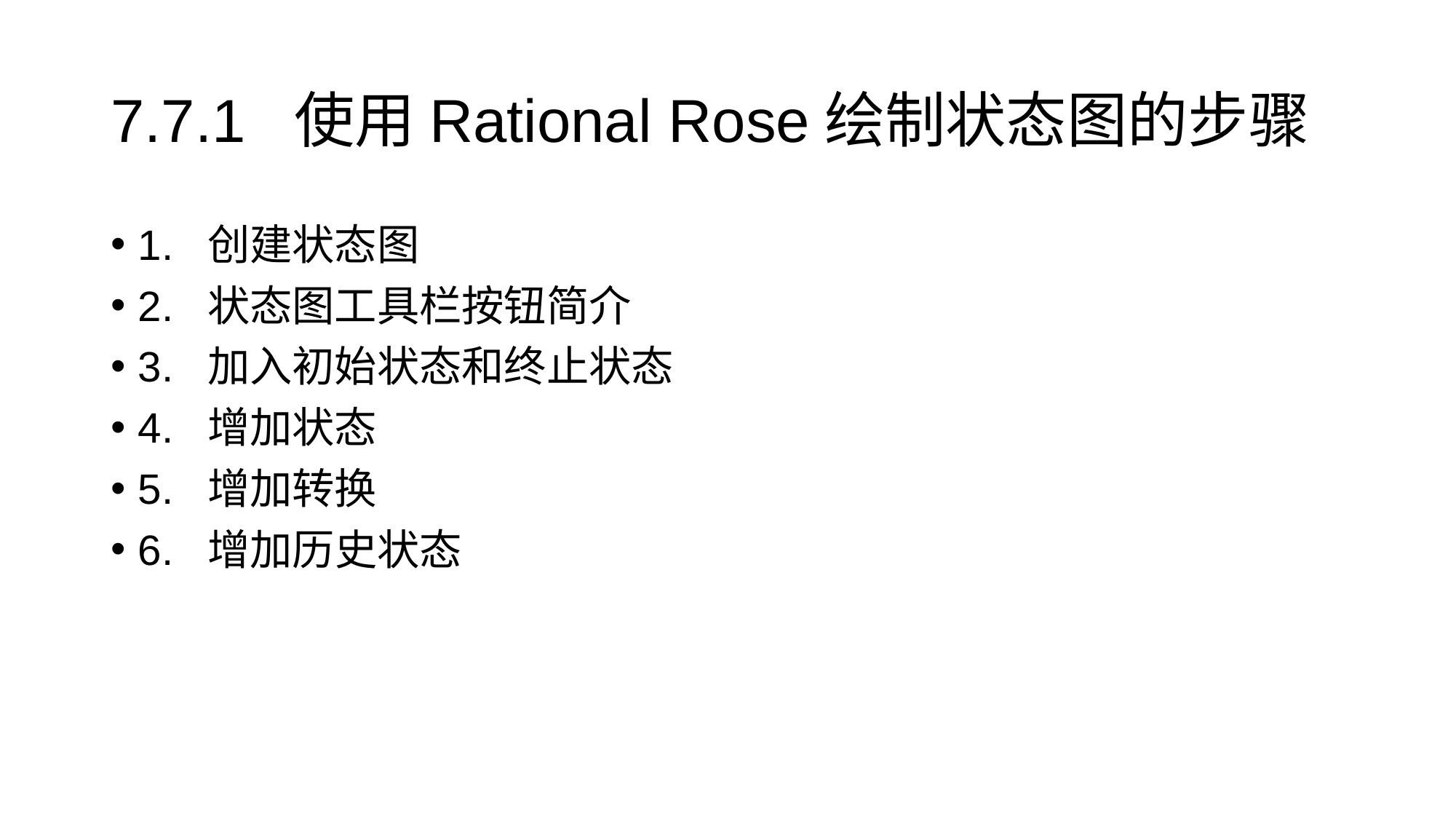

# 7.7.1  使用Rational Rose绘制状态图的步骤
1.  创建状态图
2.  状态图工具栏按钮简介
3.  加入初始状态和终止状态
4.  增加状态
5.  增加转换
6.  增加历史状态